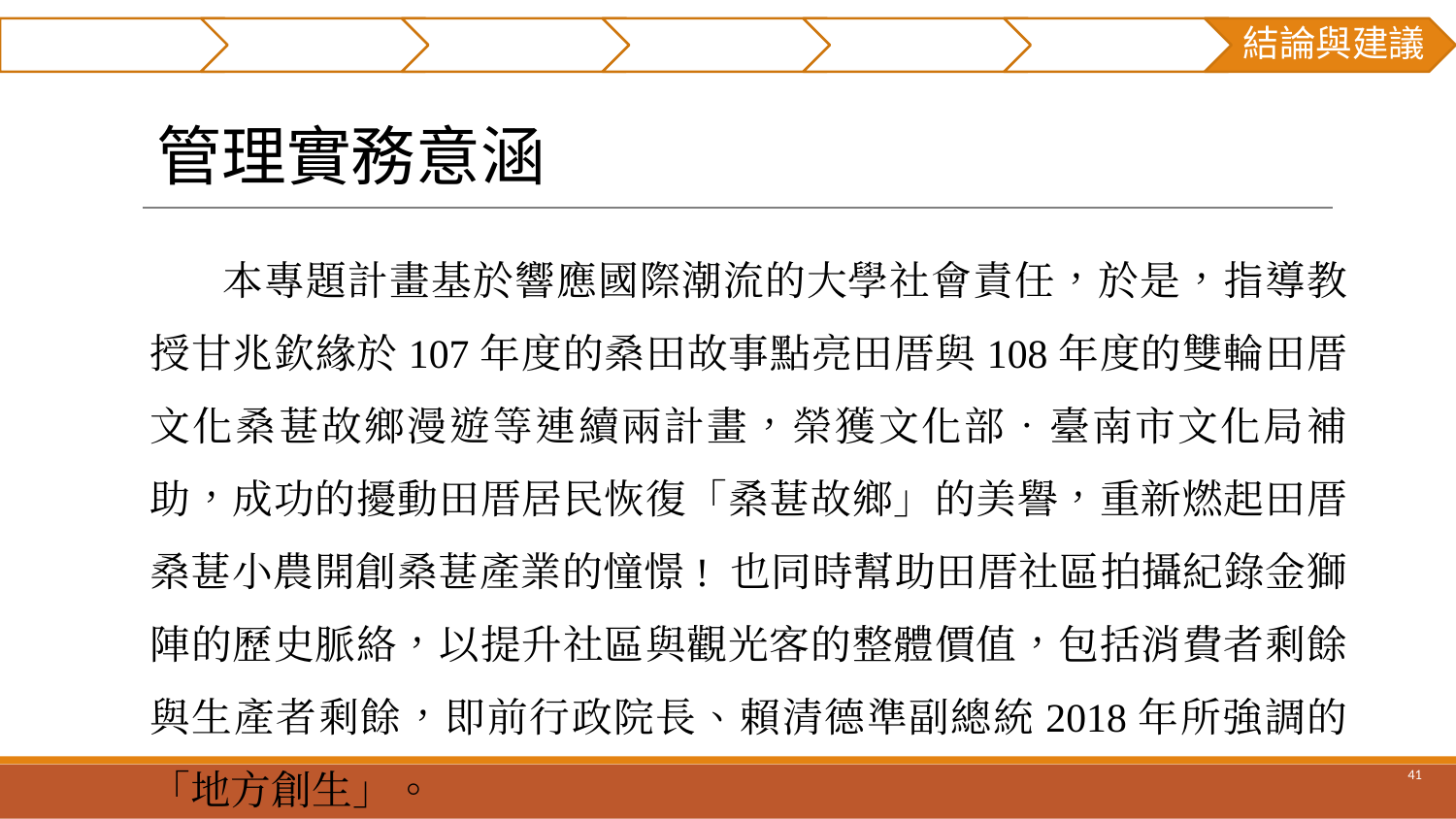

摘要

研究貢獻

前言

文獻回顧

研究方法

實例分析

結論與建議
# 管理實務意涵
本專題計畫基於響應國際潮流的大學社會責任，於是，指導教授甘兆欽緣於107年度的桑田故事點亮田厝與108年度的雙輪田厝文化桑葚故鄉漫遊等連續兩計畫，榮獲文化部‧臺南市文化局補助，成功的擾動田厝居民恢復「桑葚故鄉」的美譽，重新燃起田厝桑葚小農開創桑葚產業的憧憬! 也同時幫助田厝社區拍攝紀錄金獅陣的歷史脈絡，以提升社區與觀光客的整體價值，包括消費者剩餘與生產者剩餘，即前行政院長、賴清德準副總統2018年所強調的「地方創生」。
41